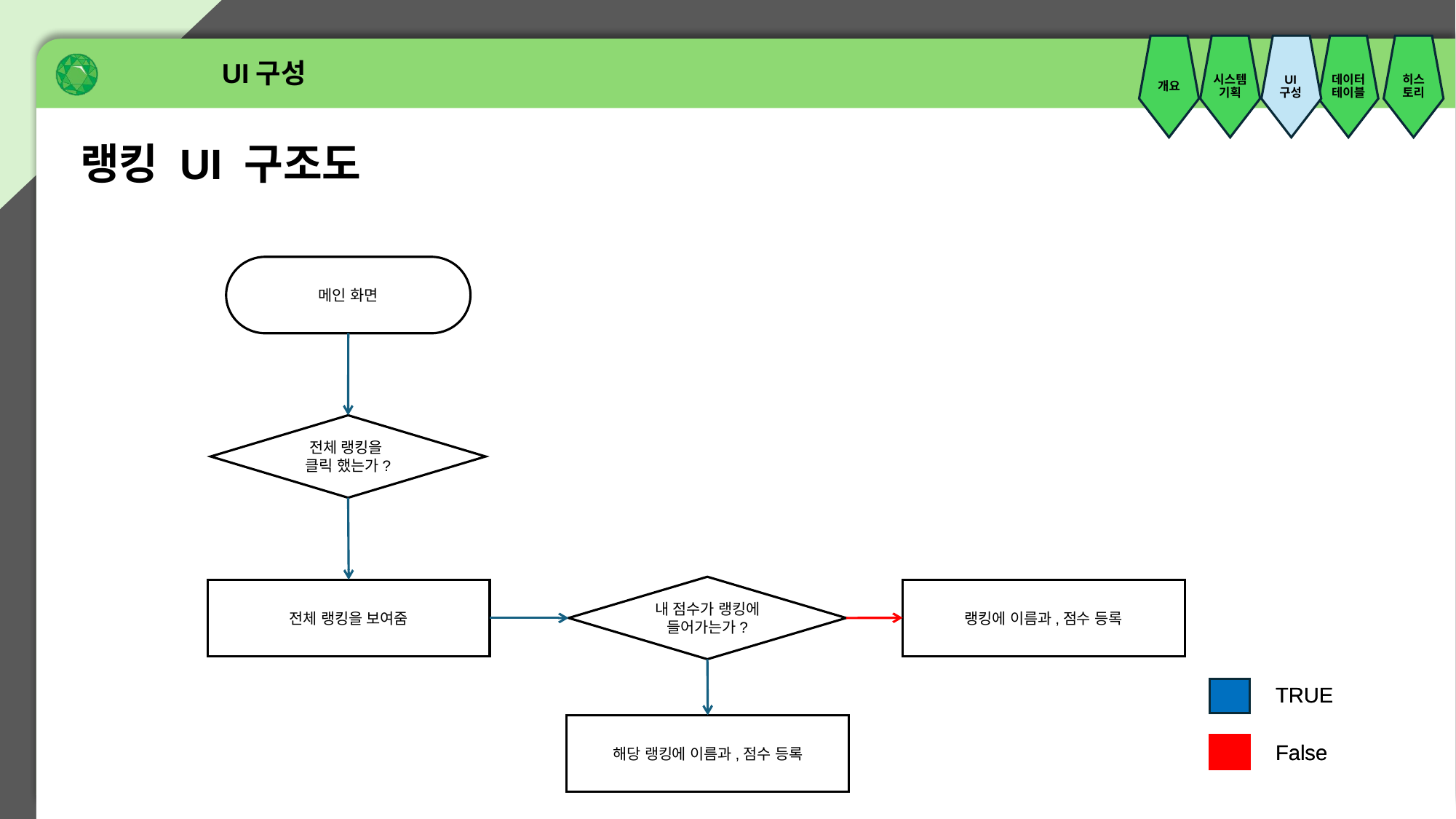

UI구성
개요
시스템기획
UI
구성
데이터테이블
히스토리
랭킹 UI 구조도
메인 화면
전체 랭킹을
클릭 했는가?
내 점수가 랭킹에 들어가는가?
랭킹에 이름과,점수 등록
전체 랭킹을 보여줌
TRUE
TRUE

해당 랭킹에 이름과,점수 등록
False
False